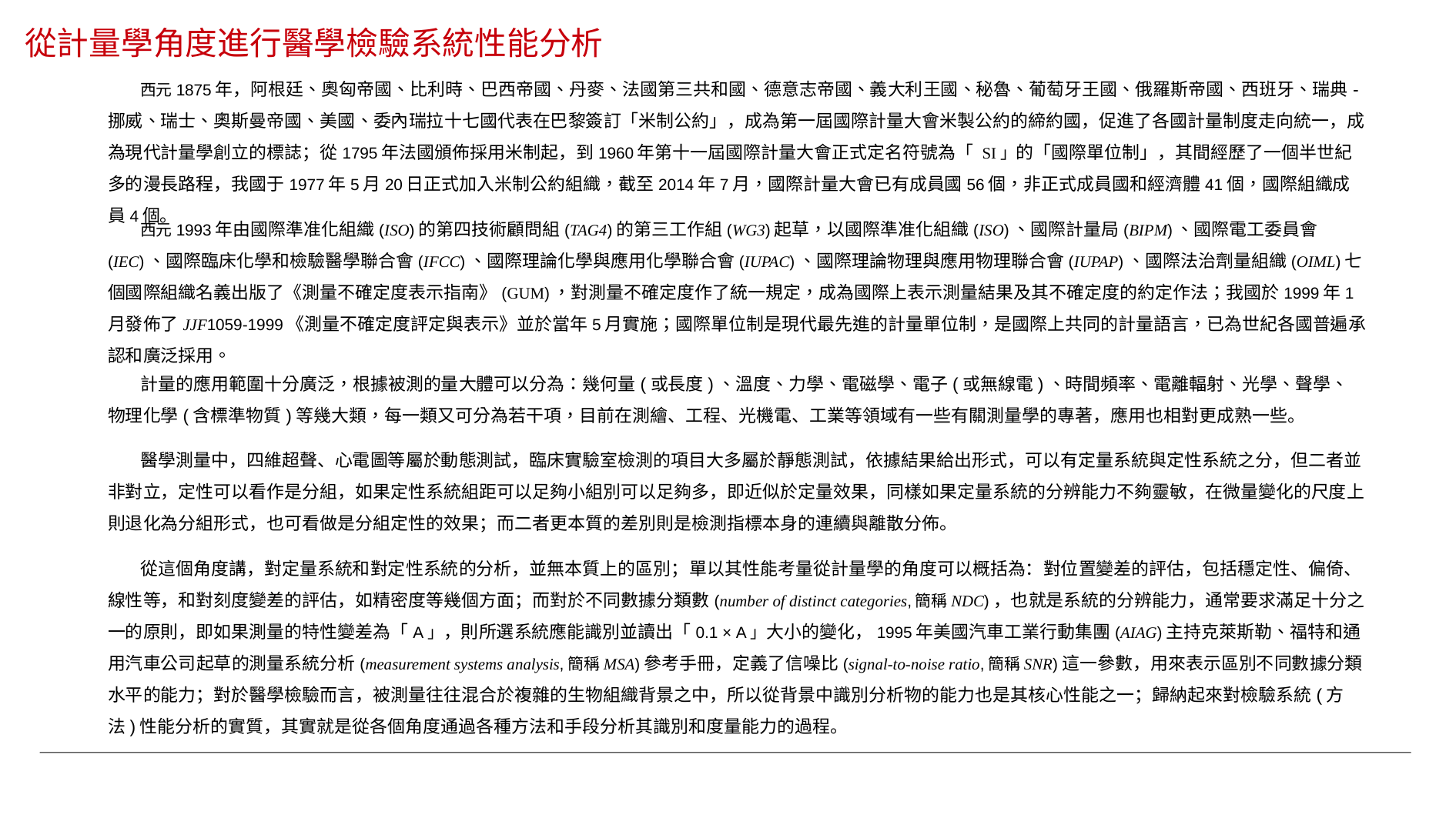

# 從計量學角度進行醫學檢驗系統性能分析
       西元1875年，阿根廷、奧匈帝國、比利時、巴西帝國、丹麥、法國第三共和國、德意志帝國、義大利王國、秘魯、葡萄牙王國、俄羅斯帝國、西班牙、瑞典-挪威、瑞士、奧斯曼帝國、美國、委內瑞拉十七國代表在巴黎簽訂「米制公約」，成為第一屆國際計量大會米製公約的締約國，促進了各國計量制度走向統一，成為現代計量學創立的標誌；從1795年法國頒佈採用米制起，到1960年第十一屆國際計量大會正式定名符號為「 SI」的「國際單位制」，其間經歷了一個半世紀多的漫長路程，我國于1977年5月20日正式加入米制公約組織，截至2014年7月，國際計量大會已有成員國56個，非正式成員國和經濟體41個，國際組織成員4個。
       西元1993年由國際準准化組織(ISO)的第四技術顧問組(TAG4)的第三工作組(WG3)起草，以國際準准化組織(ISO)、國際計量局(BIPM)、國際電工委員會(IEC)、國際臨床化學和檢驗醫學聯合會(IFCC)、國際理論化學與應用化學聯合會(IUPAC)、國際理論物理與應用物理聯合會(IUPAP)、國際法治劑量組織(OIML)七個國際組織名義出版了《測量不確定度表示指南》(GUM)，對測量不確定度作了統一規定，成為國際上表示測量結果及其不確定度的約定作法；我國於1999年1月發佈了JJF1059-1999《測量不確定度評定與表示》並於當年5月實施；國際單位制是現代最先進的計量單位制，是國際上共同的計量語言，已為世紀各國普遍承認和廣泛採用。
       計量的應用範圍十分廣泛，根據被測的量大體可以分為：幾何量(或長度)、溫度、力學、電磁學、電子(或無線電)、時間頻率、電離輻射、光學、聲學、物理化學(含標準物質)等幾大類，每一類又可分為若干項，目前在測繪、工程、光機電、工業等領域有一些有關測量學的專著，應用也相對更成熟一些。
       醫學測量中，四維超聲、心電圖等屬於動態測試，臨床實驗室檢測的項目大多屬於靜態測試，依據結果給出形式，可以有定量系統與定性系統之分，但二者並非對立，定性可以看作是分組，如果定性系統組距可以足夠小組別可以足夠多，即近似於定量效果，同樣如果定量系統的分辨能力不夠靈敏，在微量變化的尺度上則退化為分組形式，也可看做是分組定性的效果；而二者更本質的差別則是檢測指標本身的連續與離散分佈。
       從這個角度講，對定量系統和對定性系統的分析，並無本質上的區別；單以其性能考量從計量學的角度可以概括為：對位置變差的評估，包括穩定性、偏倚、線性等，和對刻度變差的評估，如精密度等幾個方面；而對於不同數據分類數(number of distinct categories,簡稱NDC)，也就是系統的分辨能力，通常要求滿足十分之一的原則，即如果測量的特性變差為「A」，則所選系統應能識別並讀出「0.1 × A」大小的變化，1995年美國汽車工業行動集團(AIAG)主持克萊斯勒、福特和通用汽車公司起草的測量系統分析(measurement systems analysis,簡稱MSA)參考手冊，定義了信噪比(signal-to-noise ratio,簡稱SNR)這一參數，用來表示區別不同數據分類水平的能力；對於醫學檢驗而言，被測量往往混合於複雜的生物組織背景之中，所以從背景中識別分析物的能力也是其核心性能之一；歸納起來對檢驗系統(方法)性能分析的實質，其實就是從各個角度通過各種方法和手段分析其識別和度量能力的過程。